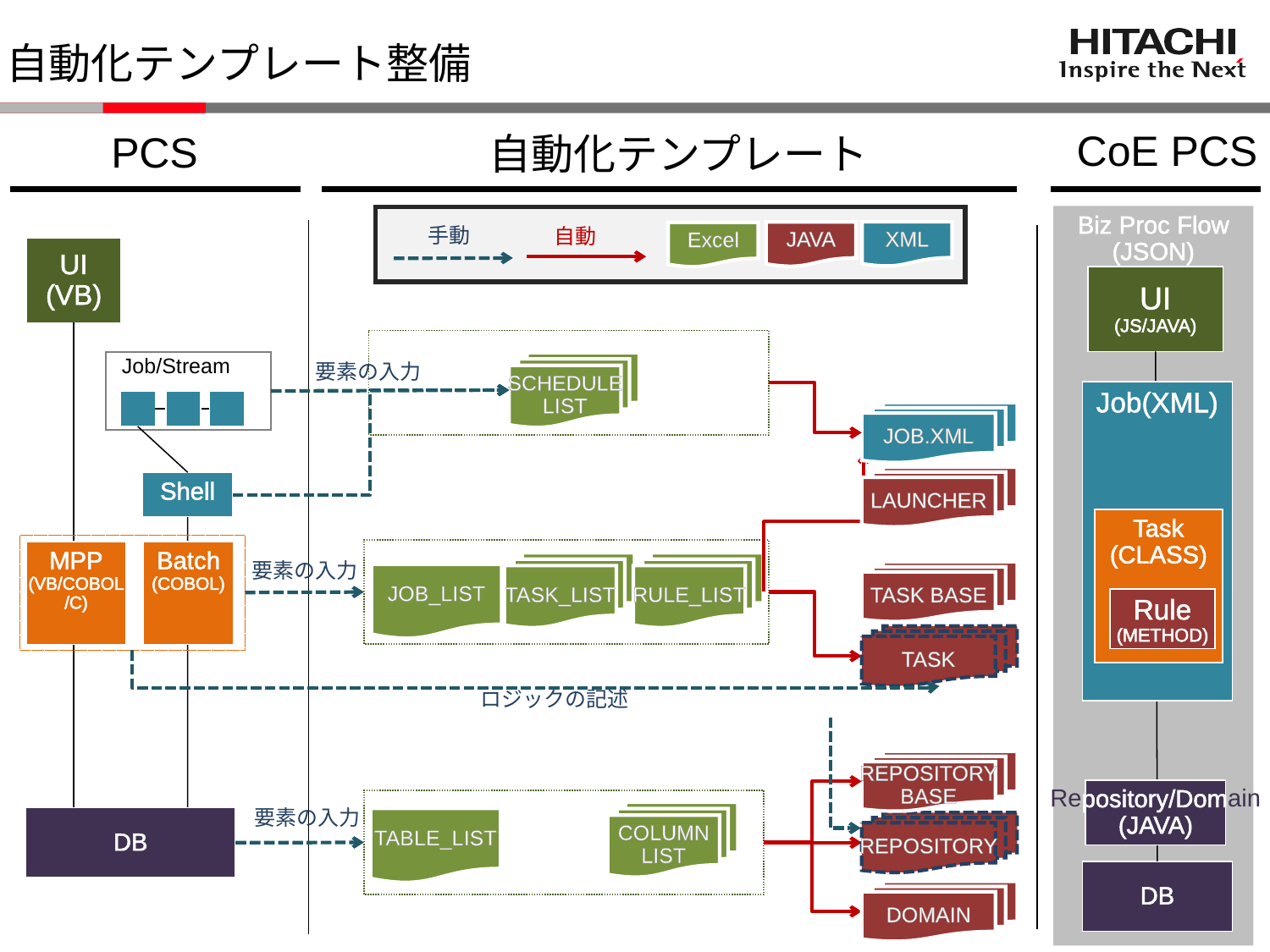

自動化テンプレート整備
CoE PCS
PCS
自動化テンプレート
Biz Proc Flow
(JSON)

手動
自動
XML
JAVA
Excel
UI
(VB)
UI
(JS/JAVA)
要素の入力

Job/Stream

SCHEDULE
LIST
Job(XML)

JOB.XML
LAUNCHER
Shell
Task
(CLASS)
要素の入力

MPP
(VB/COBOL
/C)
Batch
(COBOL)
TASK_LIST
RULE_LIST
TASK BASE
JOB_LIST
Rule
(METHOD)
TASK
ロジックの記述

REPOSITORY
BASE
要素の入力
Repository/Domain
(JAVA)

COLUMN
LIST
DB
TABLE_LIST
REPOSITORY
DB
DOMAIN